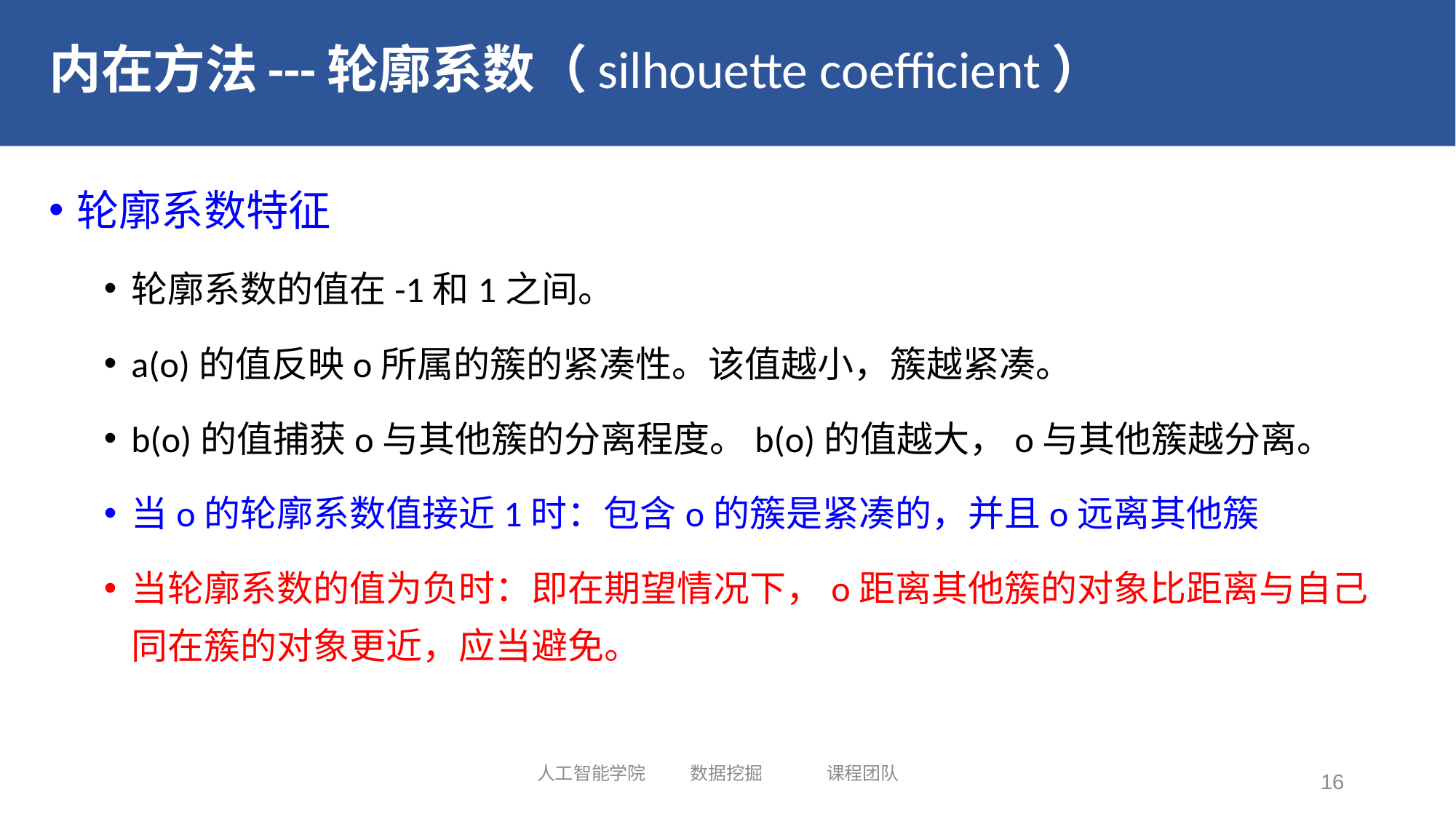

# 内在方法---轮廓系数（silhouette coefficient）
轮廓系数特征
轮廓系数的值在-1和1之间。
a(o)的值反映o所属的簇的紧凑性。该值越小，簇越紧凑。
b(o)的值捕获o与其他簇的分离程度。b(o)的值越大，o与其他簇越分离。
当o的轮廓系数值接近1时：包含o的簇是紧凑的，并且o远离其他簇
当轮廓系数的值为负时：即在期望情况下，o距离其他簇的对象比距离与自己同在簇的对象更近，应当避免。

人工智能学院           数据挖掘                课程团队
16